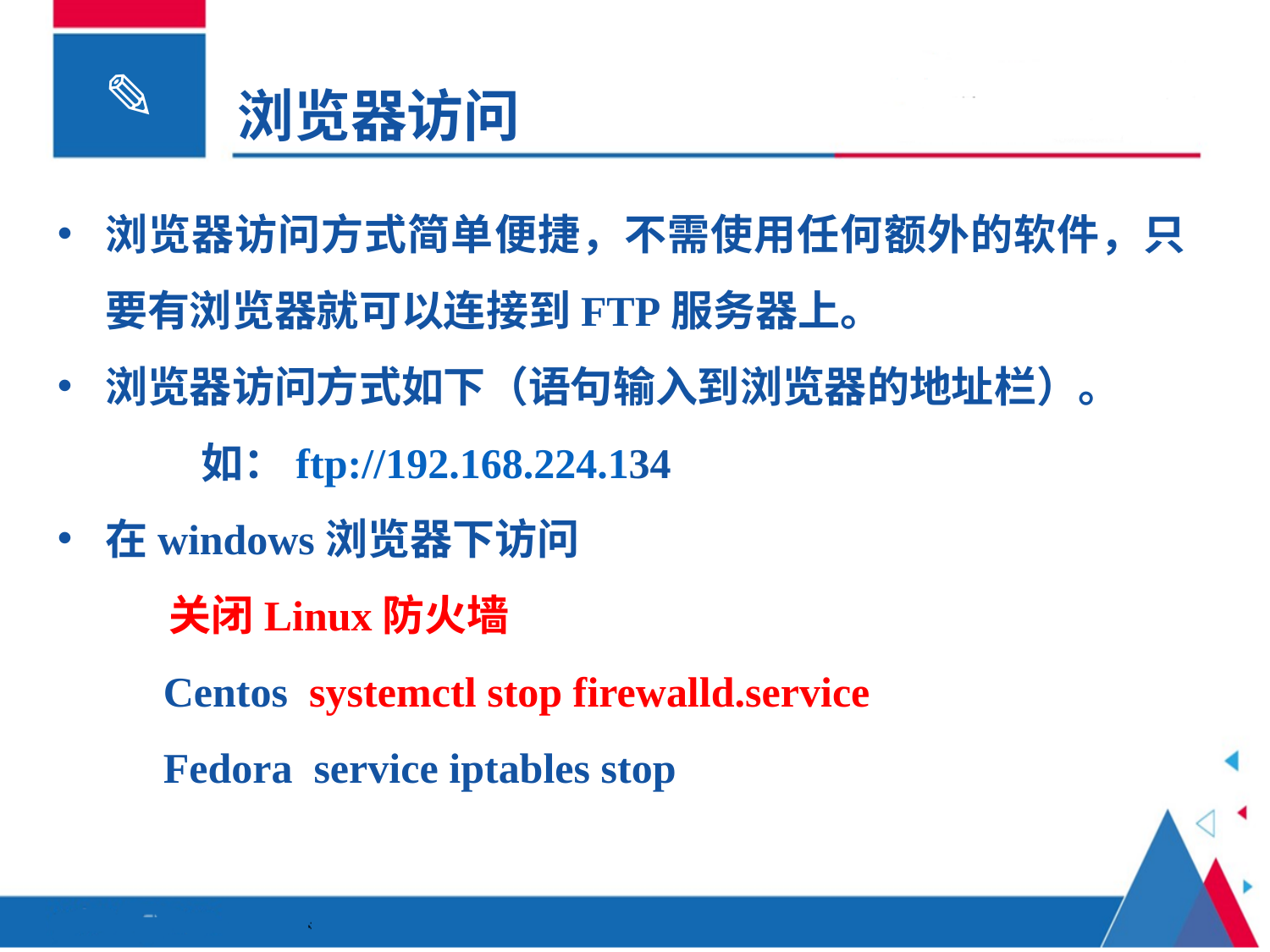

# 浏览器访问
浏览器访问方式简单便捷，不需使用任何额外的软件，只要有浏览器就可以连接到FTP服务器上。
浏览器访问方式如下（语句输入到浏览器的地址栏）。
              如：ftp://192.168.224.134
在windows浏览器下访问
    关闭Linux防火墙
    Centos  systemctl stop firewalld.service
    Fedora  service iptables stop